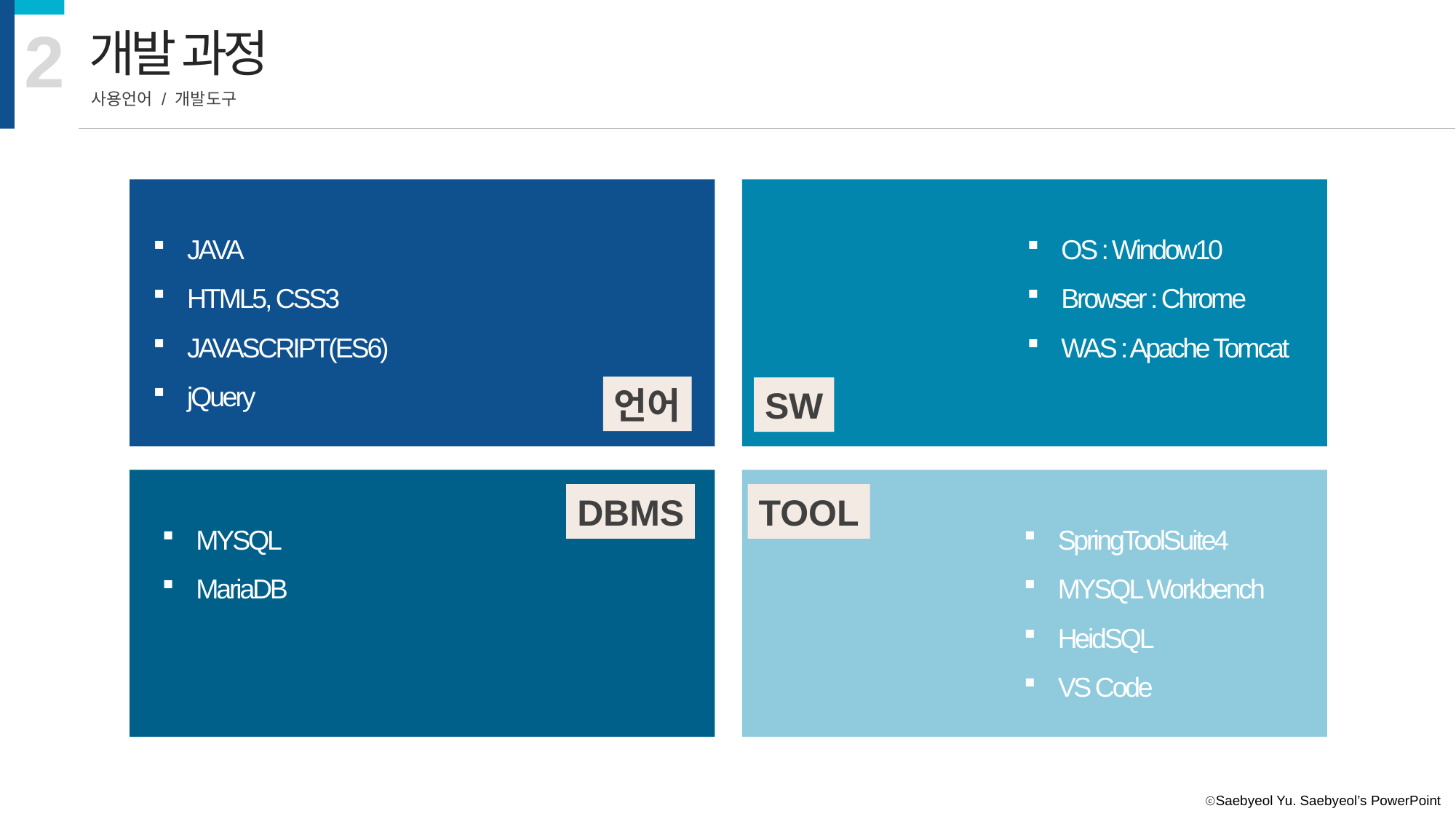

2
개발 과정
사용언어 / 개발도구

JAVA
HTML5, CSS3
JAVASCRIPT(ES6)
jQuery
OS : Window10
Browser : Chrome
WAS : Apache Tomcat

언어
SW

TOOL
DBMS
MYSQL
MariaDB
SpringToolSuite4
MYSQL Workbench
HeidSQL
VS Code